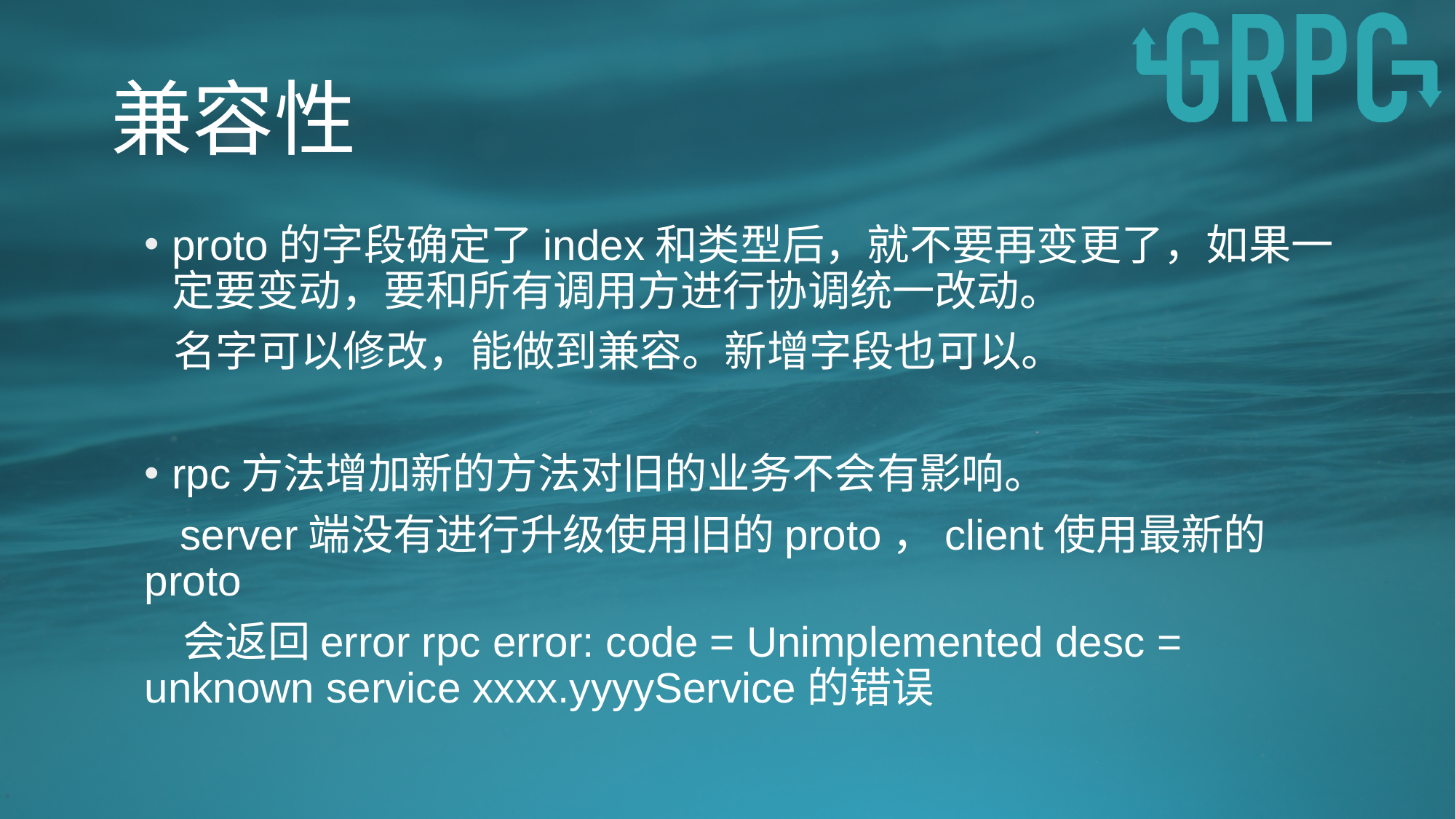

# 兼容性
proto的字段确定了index和类型后，就不要再变更了，如果一定要变动，要和所有调用方进行协调统一改动。
  名字可以修改，能做到兼容。新增字段也可以。

rpc方法增加新的方法对旧的业务不会有影响。
   server端没有进行升级使用旧的proto，client使用最新的proto
   会返回error rpc error: code = Unimplemented desc = unknown service xxxx.yyyyService的错误